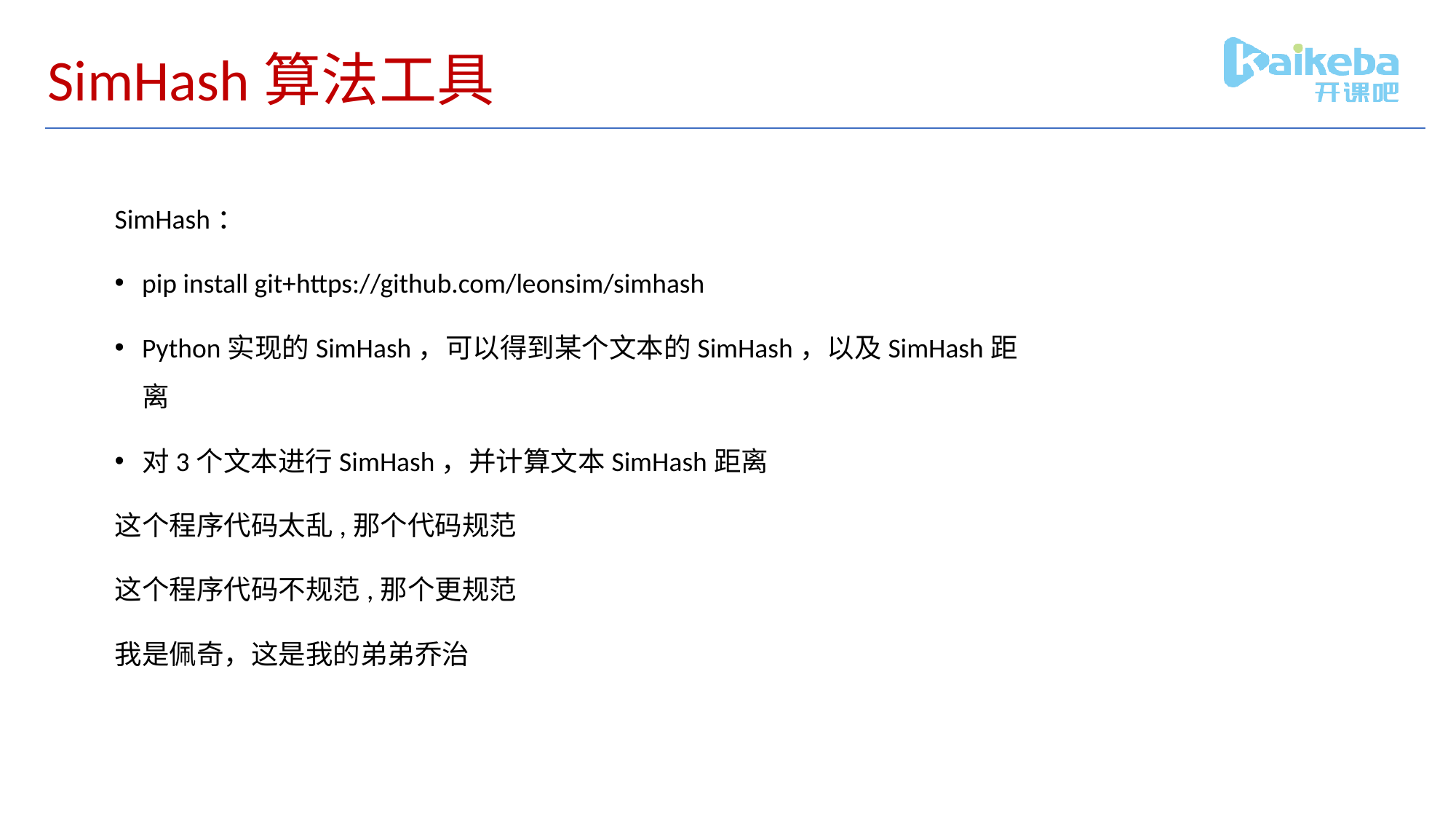

# SimHash算法工具
SimHash：
pip install git+https://github.com/leonsim/simhash
Python实现的SimHash，可以得到某个文本的SimHash，以及SimHash距离
对3个文本进行SimHash，并计算文本SimHash距离
这个程序代码太乱,那个代码规范
这个程序代码不规范,那个更规范
我是佩奇，这是我的弟弟乔治